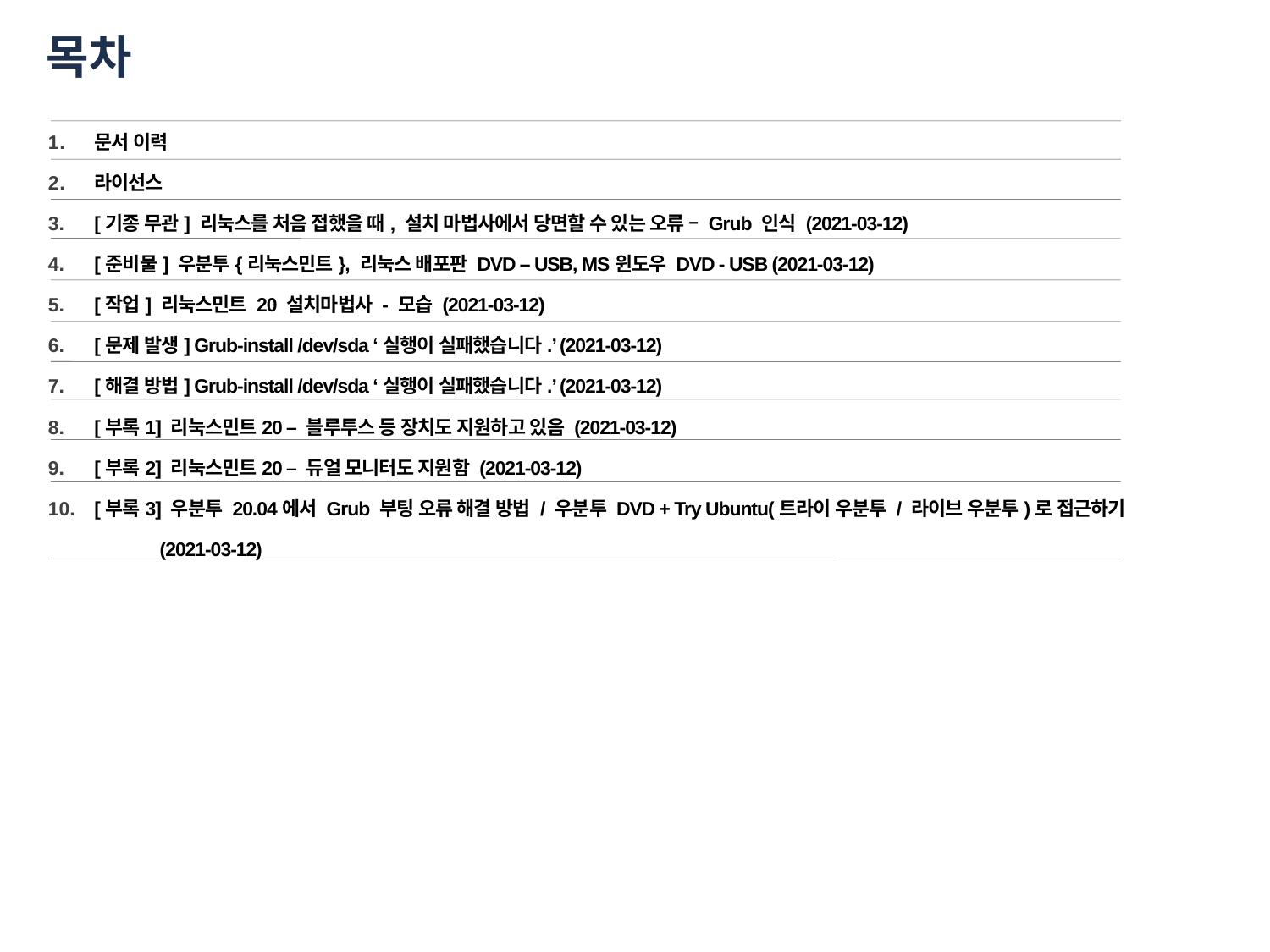

목차
문서 이력
라이선스
[기종 무관] 리눅스를 처음 접했을 때, 설치 마법사에서 당면할 수 있는 오류 – Grub 인식 (2021-03-12)
[준비물] 우분투{리눅스민트}, 리눅스 배포판 DVD – USB, MS윈도우 DVD - USB (2021-03-12)
[작업] 리눅스민트 20 설치마법사 - 모습 (2021-03-12)
[문제 발생] Grub-install /dev/sda ‘실행이 실패했습니다.’ (2021-03-12)
[해결 방법] Grub-install /dev/sda ‘실행이 실패했습니다.’ (2021-03-12)
[부록1] 리눅스민트20 – 블루투스 등 장치도 지원하고 있음 (2021-03-12)
[부록2] 리눅스민트20 – 듀얼 모니터도 지원함 (2021-03-12)
[부록3] 우분투 20.04에서 Grub 부팅 오류 해결 방법 / 우분투 DVD + Try Ubuntu(트라이 우분투 / 라이브 우분투)로 접근하기
             (2021-03-12)